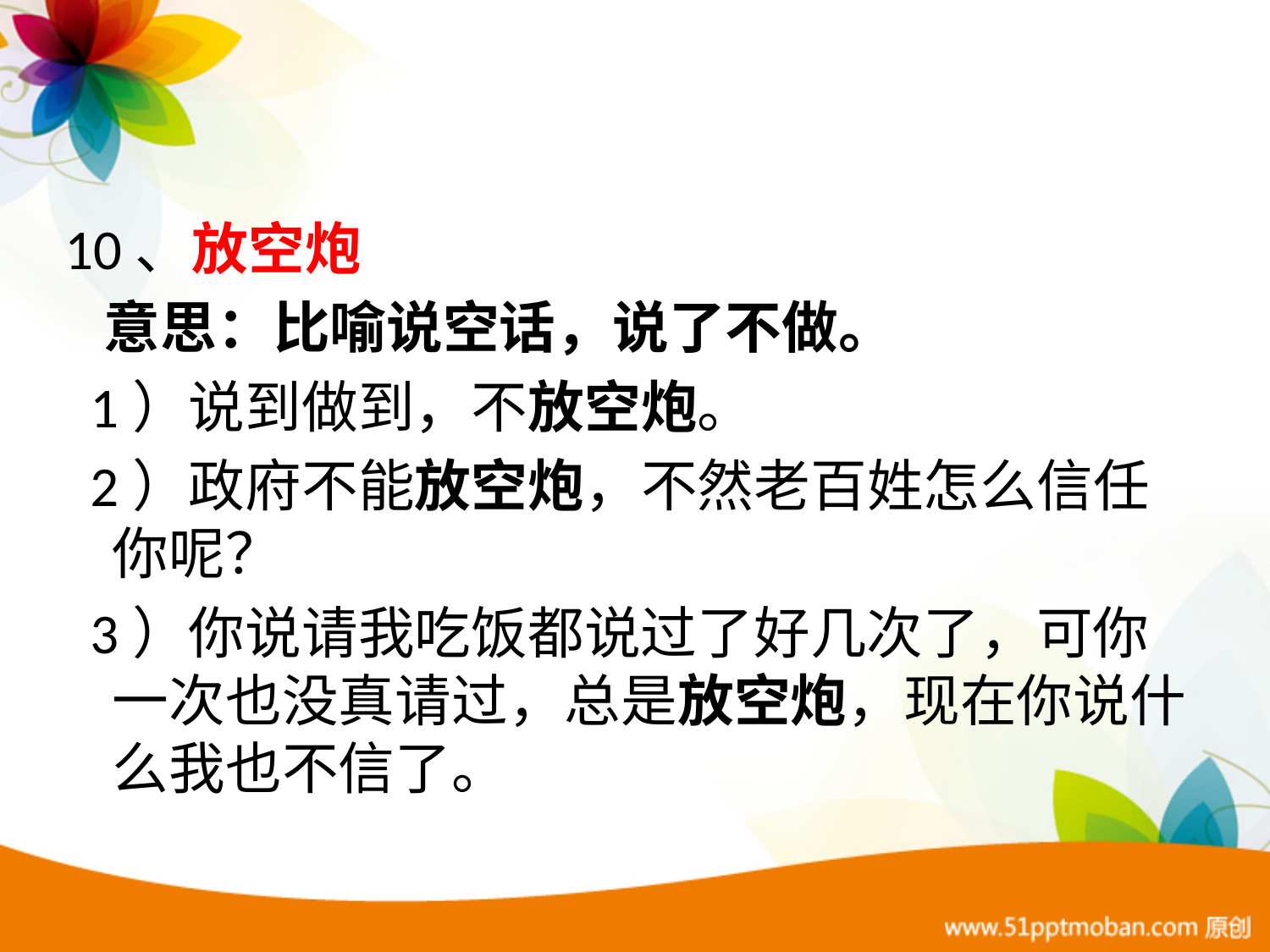

10、放空炮
  意思：比喻说空话，说了不做。
  1）说到做到，不放空炮。
  2）政府不能放空炮，不然老百姓怎么信任你呢？
  3）你说请我吃饭都说过了好几次了，可你一次也没真请过，总是放空炮，现在你说什么我也不信了。